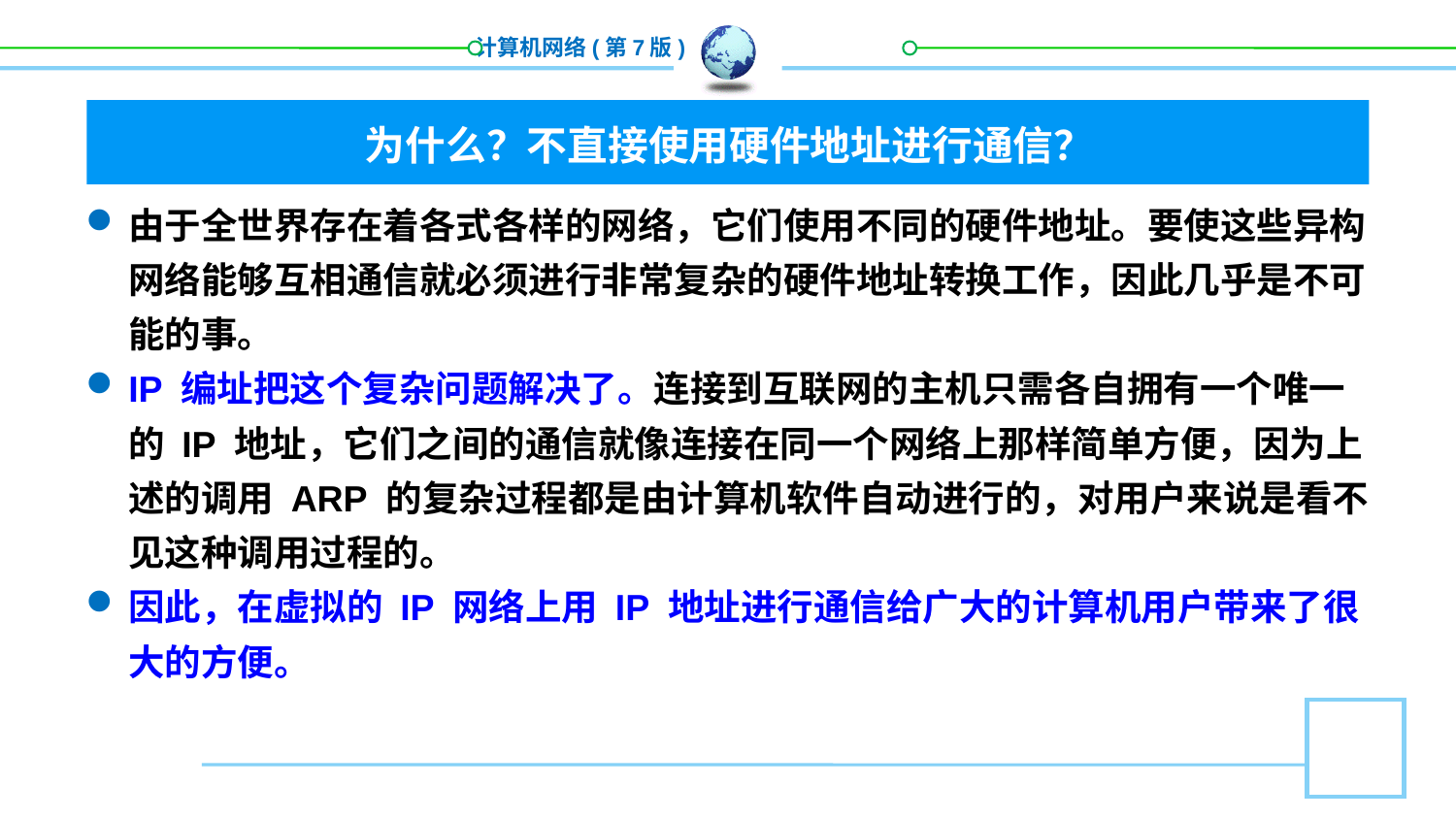

为什么？不直接使用硬件地址进行通信？
由于全世界存在着各式各样的网络，它们使用不同的硬件地址。要使这些异构网络能够互相通信就必须进行非常复杂的硬件地址转换工作，因此几乎是不可能的事。
IP 编址把这个复杂问题解决了。连接到互联网的主机只需各自拥有一个唯一的 IP 地址，它们之间的通信就像连接在同一个网络上那样简单方便，因为上述的调用 ARP 的复杂过程都是由计算机软件自动进行的，对用户来说是看不见这种调用过程的。
因此，在虚拟的 IP 网络上用 IP 地址进行通信给广大的计算机用户带来了很大的方便。